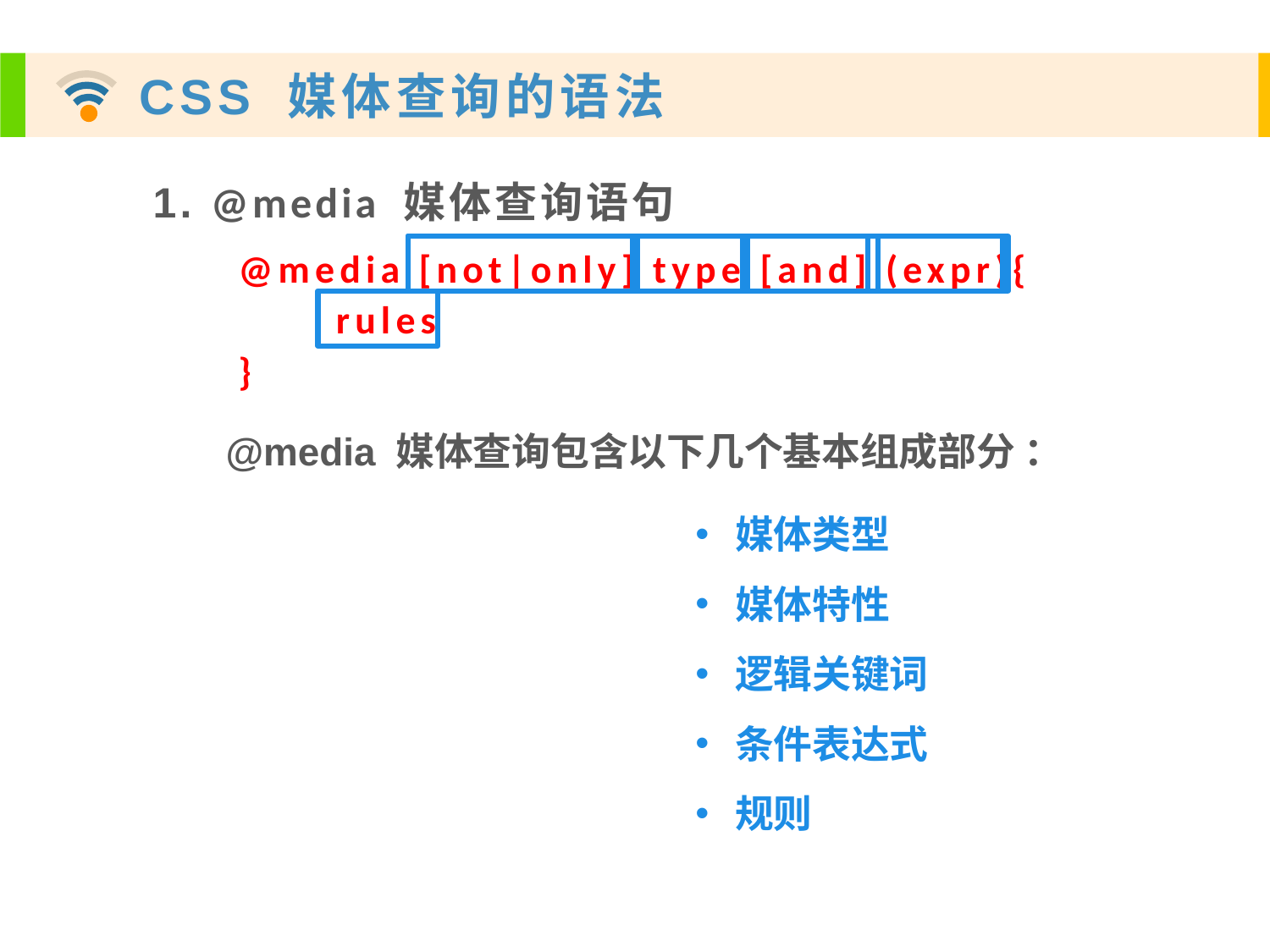

1. @media 媒体查询语句
@media [not|only] type [and] (expr){
       rules
}

@media 媒体查询包含以下几个基本组成部分 ：
媒体类型
媒体特性
逻辑关键词
条件表达式
规则